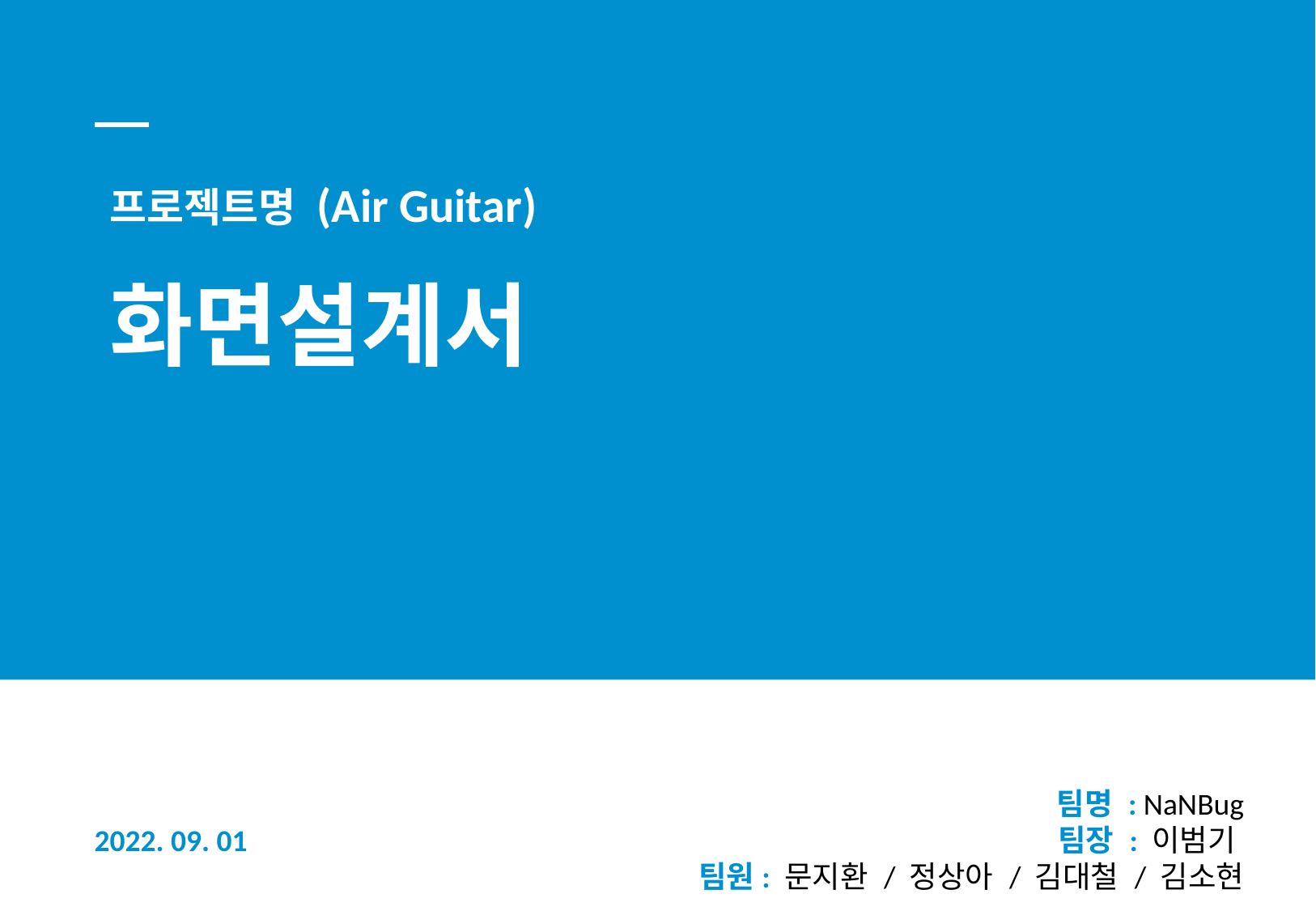

프로젝트명 (Air Guitar)

화면설계서
팀명 : NaNBug
팀장 : 이범기
팀원: 문지환 / 정상아 / 김대철 / 김소현
2022. 09. 01